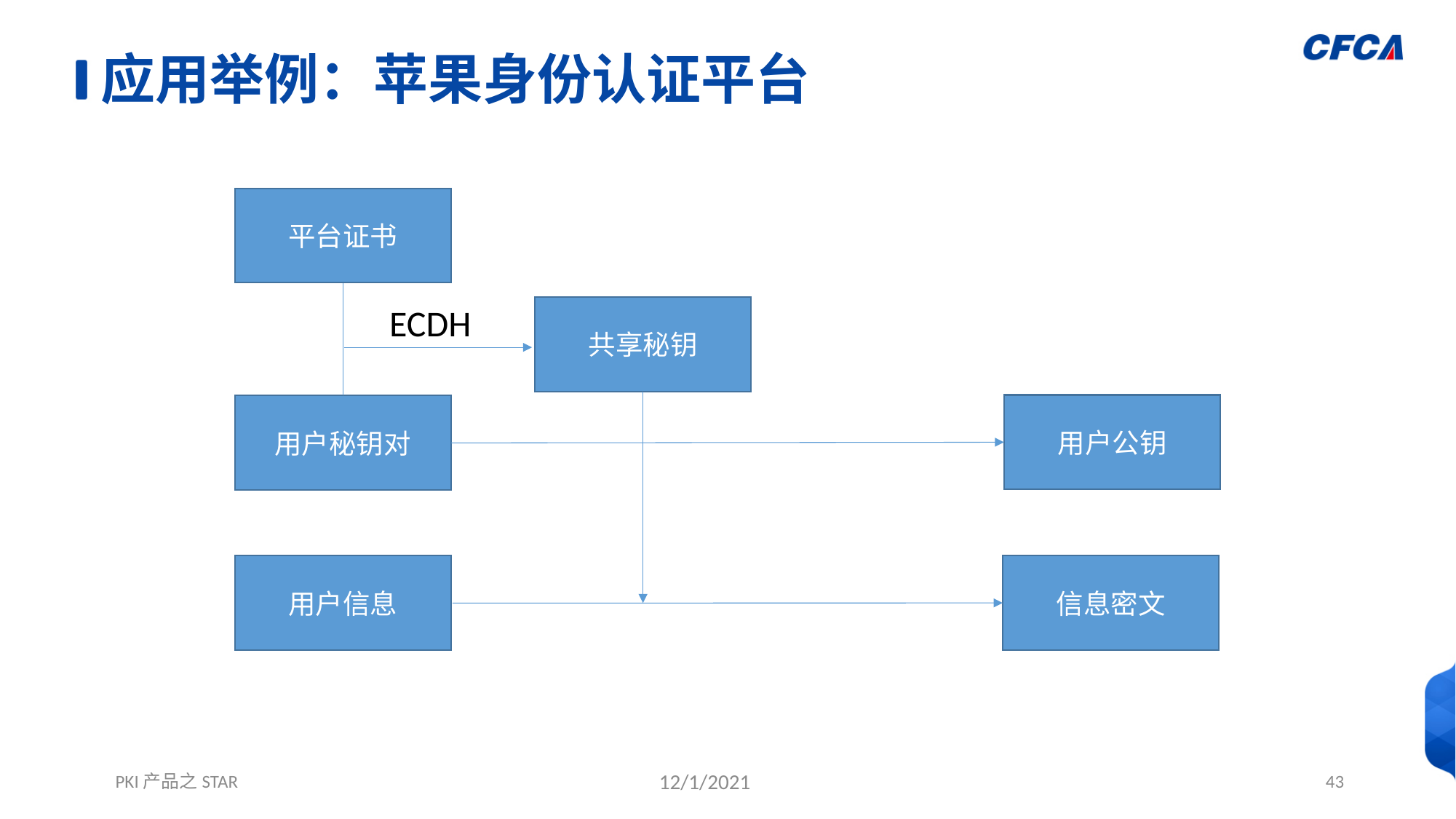

# 应用举例：苹果身份认证平台
平台证书
ECDH

共享秘钥
用户公钥
用户秘钥对
用户信息
信息密文
PKI产品之STAR
12/1/2021
43